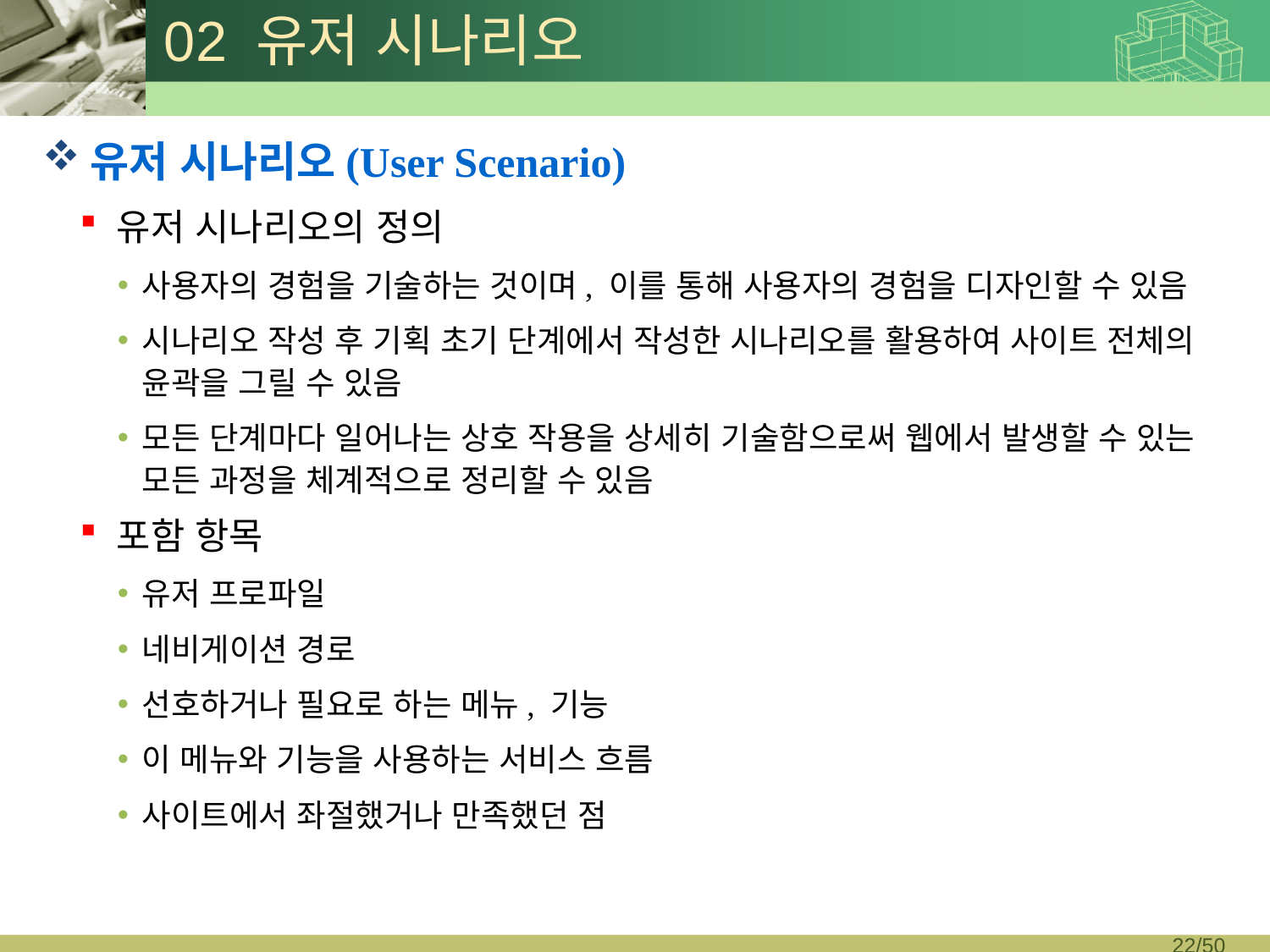

# 02 유저 시나리오
유저 시나리오(User Scenario)
유저 시나리오의 정의
사용자의 경험을 기술하는 것이며, 이를 통해 사용자의 경험을 디자인할 수 있음
시나리오 작성 후 기획 초기 단계에서 작성한 시나리오를 활용하여 사이트 전체의 윤곽을 그릴 수 있음
모든 단계마다 일어나는 상호 작용을 상세히 기술함으로써 웹에서 발생할 수 있는 모든 과정을 체계적으로 정리할 수 있음
포함 항목
유저 프로파일
네비게이션 경로
선호하거나 필요로 하는 메뉴, 기능
이 메뉴와 기능을 사용하는 서비스 흐름
사이트에서 좌절했거나 만족했던 점